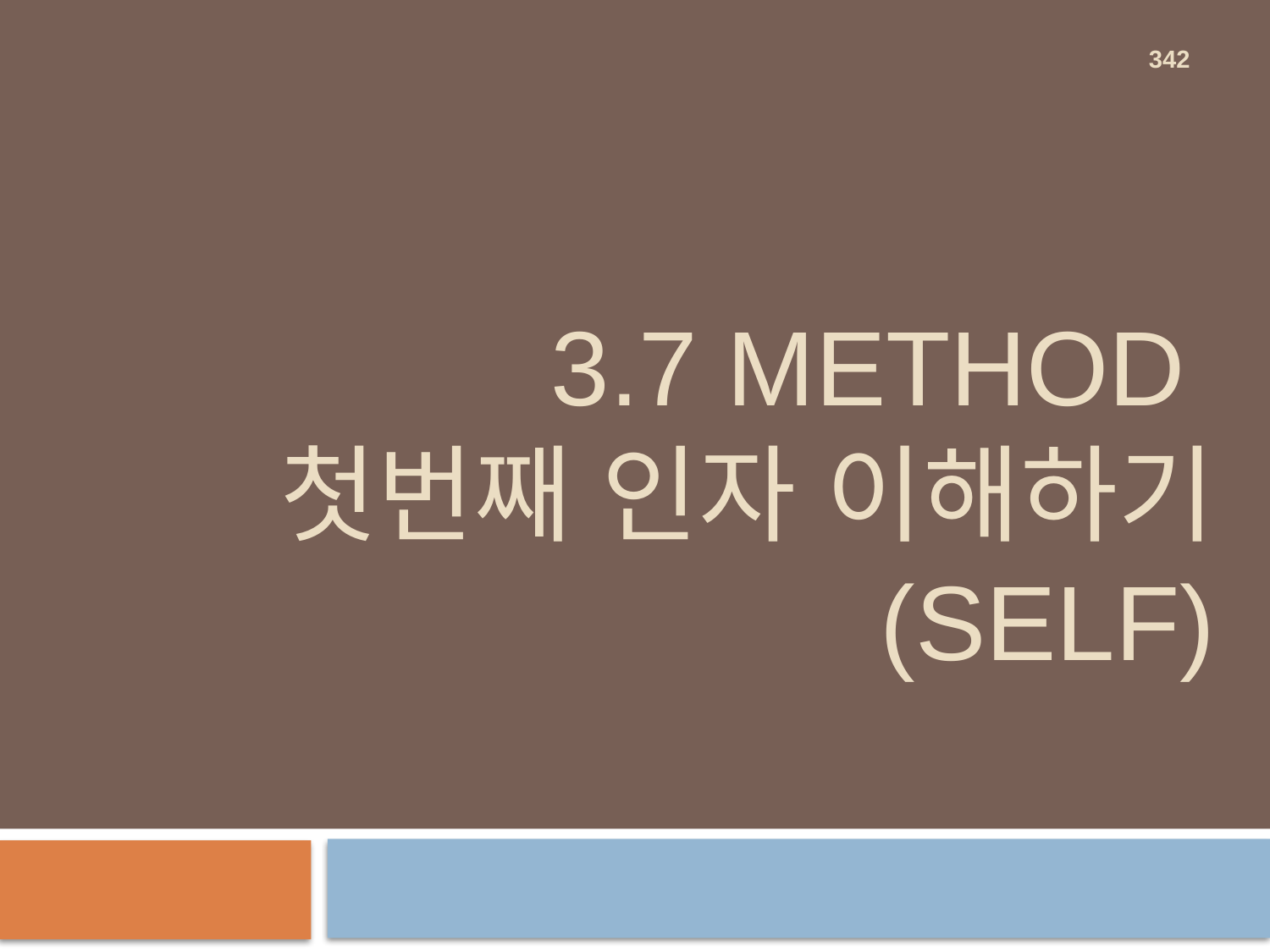

342
# 3.7 Method 첫번째 인자 이해하기 (self)